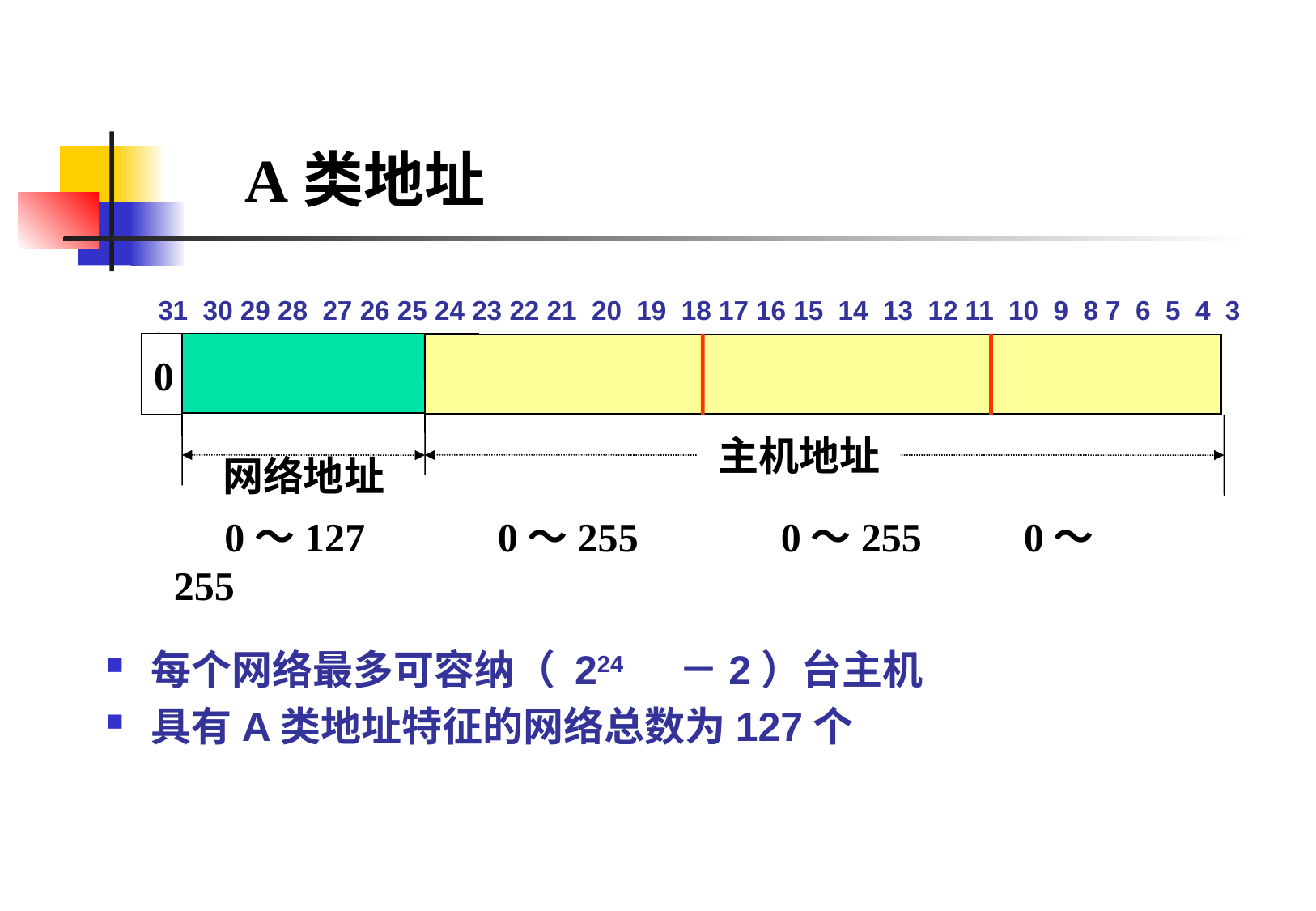

A类地址
       31  30 29 28  27 26 25 24 23 22 21  20  19  18 17 16 15  14  13  12 11  10  9  8 7  6  5  4  3  2  1  0

每个网络最多可容纳（ 224    －2）台主机
具有A类地址特征的网络总数为127个

 0

主机地址
网络地址

     0～127	        0～255		0～255	0～255